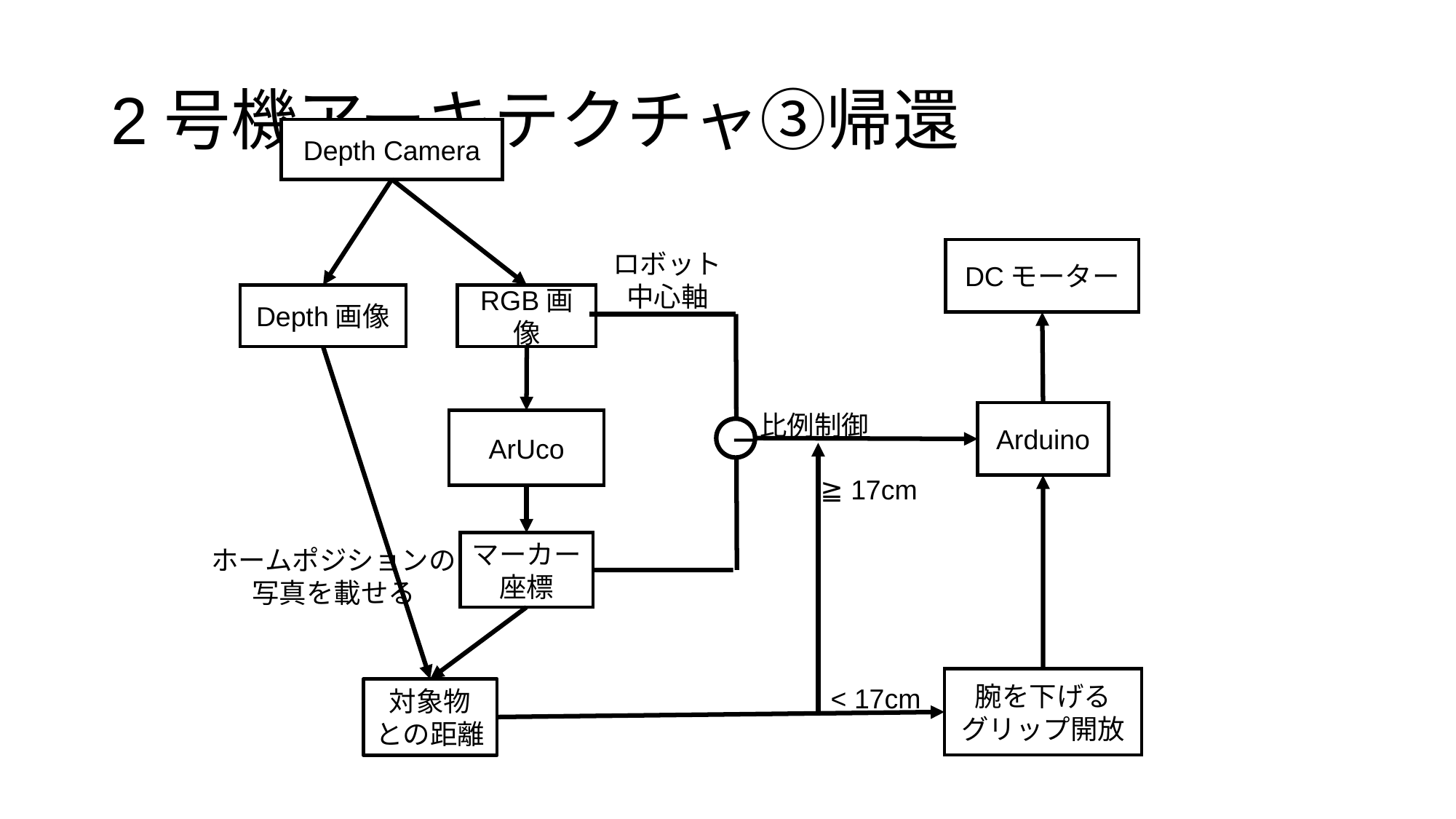

# 2号機アーキテクチャ③帰還
Depth Camera
DCモーター
ロボット
中心軸
Depth画像
RGB画像
Arduino
比例制御
ArUco
−
≧ 17cm
マーカー座標
ホームポジションの写真を載せる
腕を下げる
グリップ開放
< 17cm
対象物
との距離